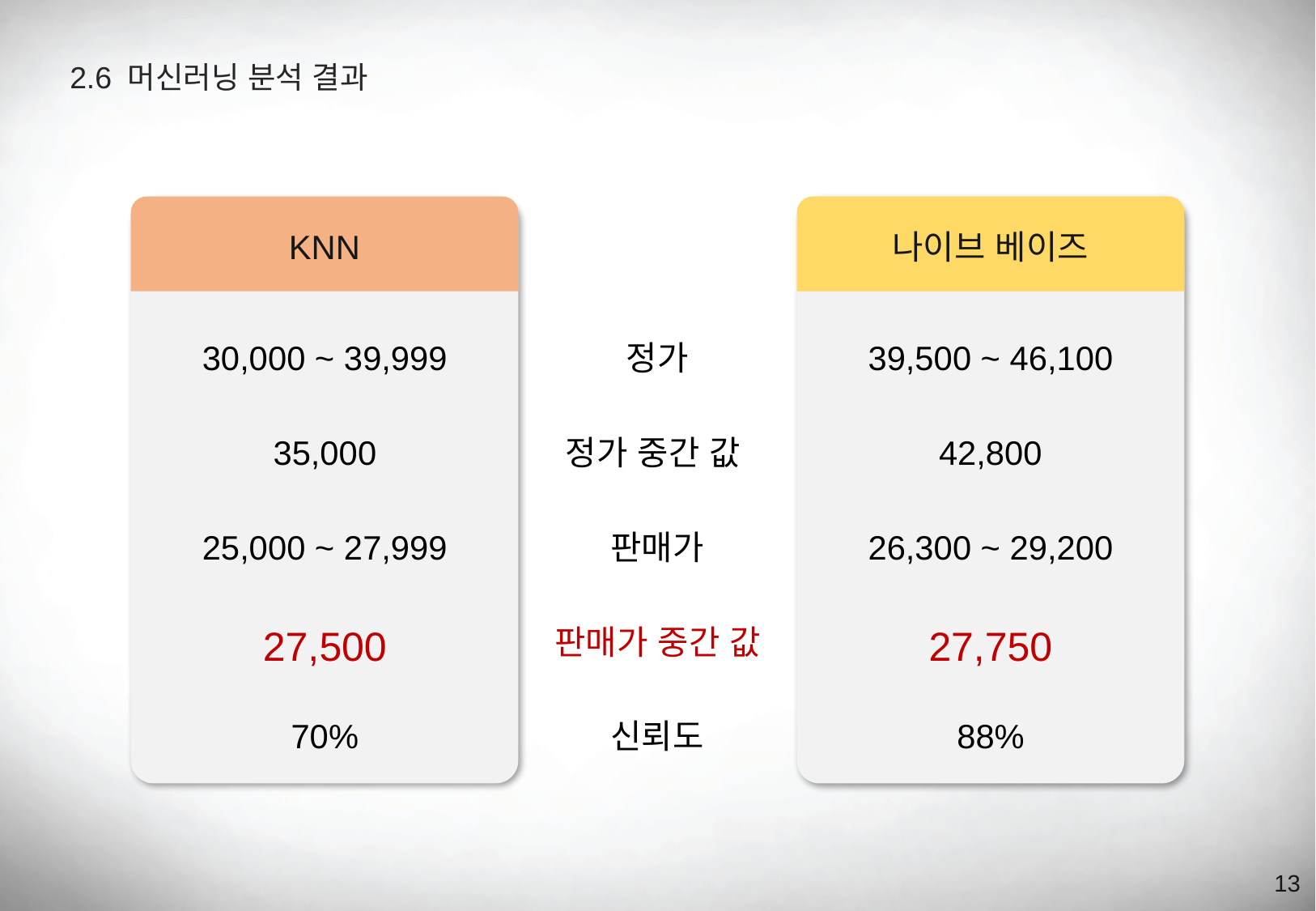

2.6 머신러닝 분석 결과
KNN

나이브 베이즈

30,000 ~ 39,999
정가
39,500 ~ 46,100
35,000
정가 중간 값
42,800
25,000 ~ 27,999
판매가
26,300 ~ 29,200
27,500
판매가 중간 값
27,750
70%
신뢰도
88%
13